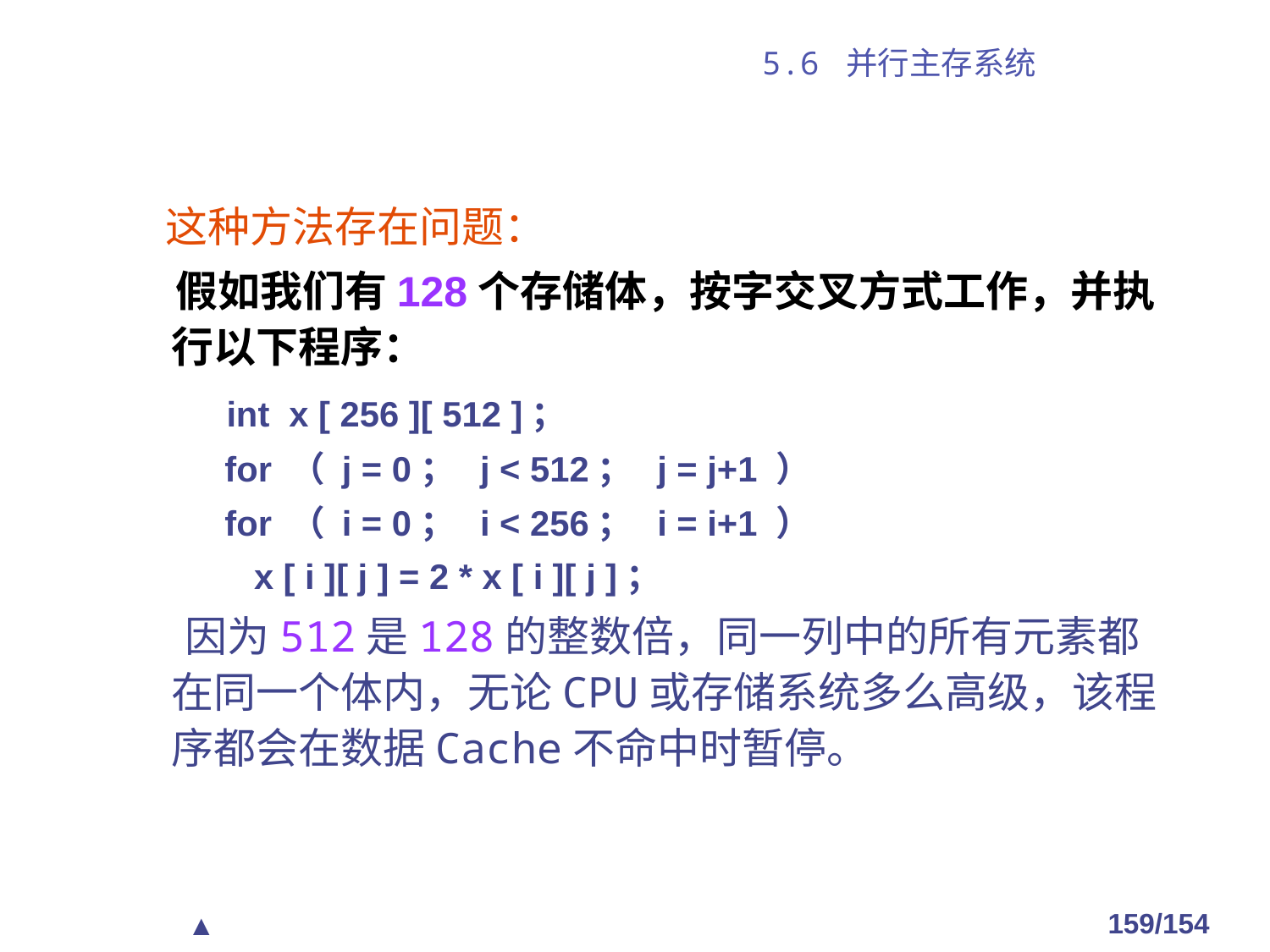

# 5.6 并行主存系统
     这种方法存在问题：
      假如我们有128个存储体，按字交叉方式工作，并执行以下程序：
          int  x [ 256 ][ 512 ]；
            for （ j = 0；  j < 512；  j = j+1 ）
            for （ i = 0；  i < 256；  i = i+1 ）
               x [ i ][ j ] = 2 * x [ i ][ j ]；
       因为512是128的整数倍，同一列中的所有元素都在同一个体内，无论CPU或存储系统多么高级，该程序都会在数据Cache不命中时暂停。